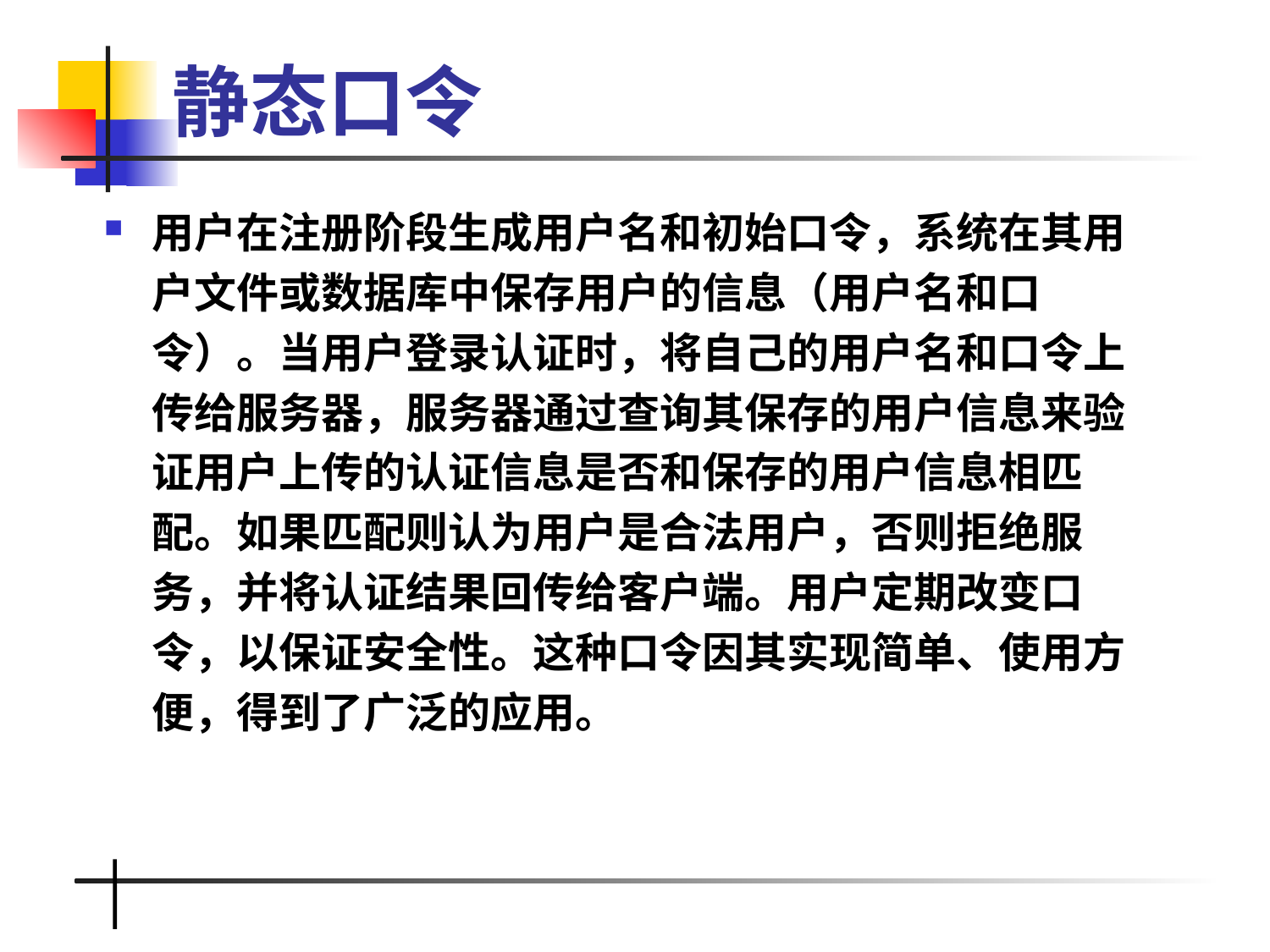

# 静态口令
用户在注册阶段生成用户名和初始口令，系统在其用户文件或数据库中保存用户的信息（用户名和口令）。当用户登录认证时，将自己的用户名和口令上传给服务器，服务器通过查询其保存的用户信息来验证用户上传的认证信息是否和保存的用户信息相匹配。如果匹配则认为用户是合法用户，否则拒绝服务，并将认证结果回传给客户端。用户定期改变口令，以保证安全性。这种口令因其实现简单、使用方便，得到了广泛的应用。